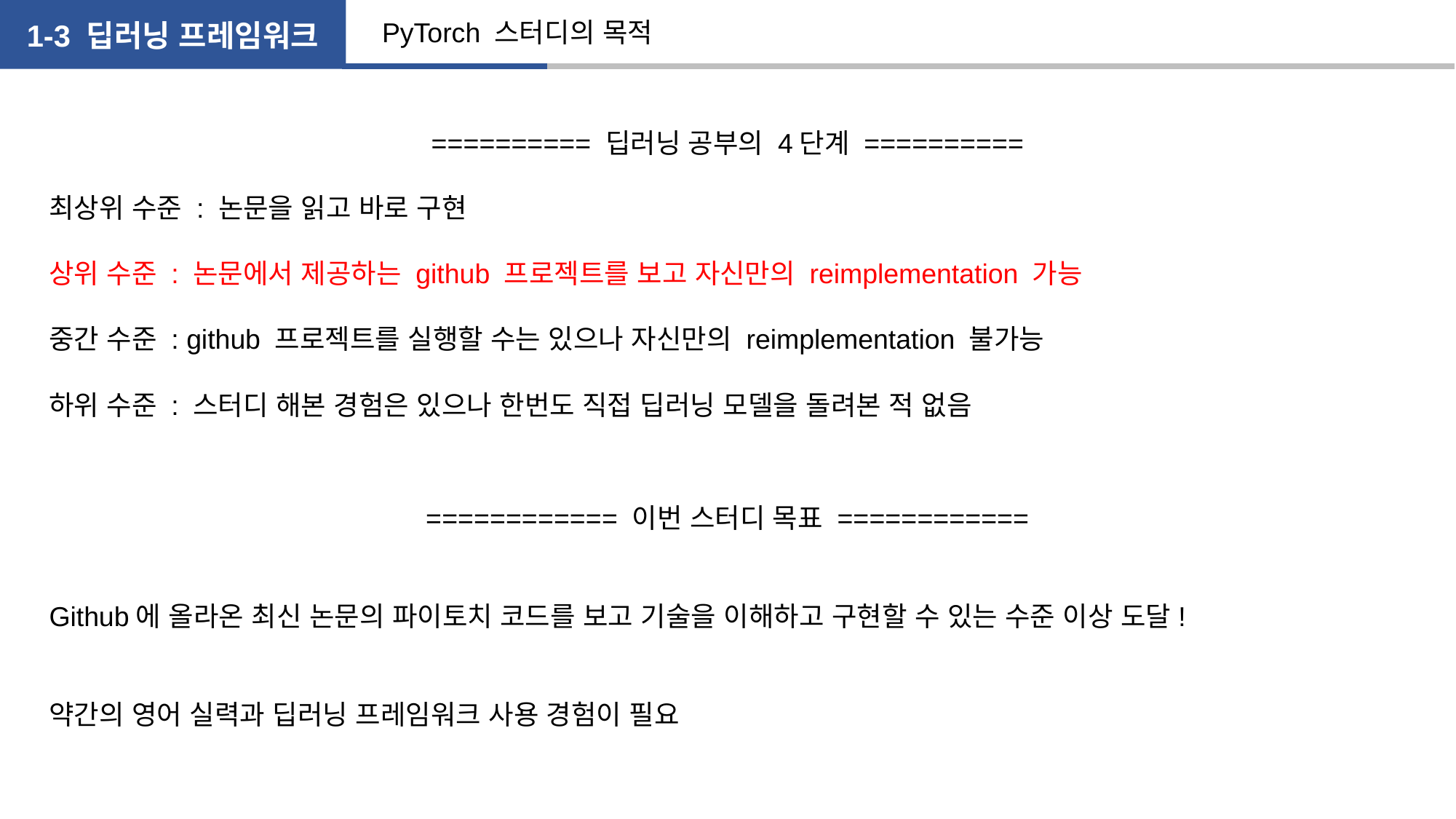

1-3 딥러닝 프레임워크
PyTorch 스터디의 목적
========== 딥러닝 공부의 4단계 ==========
최상위 수준 : 논문을 읽고 바로 구현
상위 수준 : 논문에서 제공하는 github 프로젝트를 보고 자신만의 reimplementation 가능
중간 수준 : github 프로젝트를 실행할 수는 있으나 자신만의 reimplementation 불가능
하위 수준 : 스터디 해본 경험은 있으나 한번도 직접 딥러닝 모델을 돌려본 적 없음
============ 이번 스터디 목표 ============

Github에 올라온 최신 논문의 파이토치 코드를 보고 기술을 이해하고 구현할 수 있는 수준 이상 도달!

약간의 영어 실력과 딥러닝 프레임워크 사용 경험이 필요